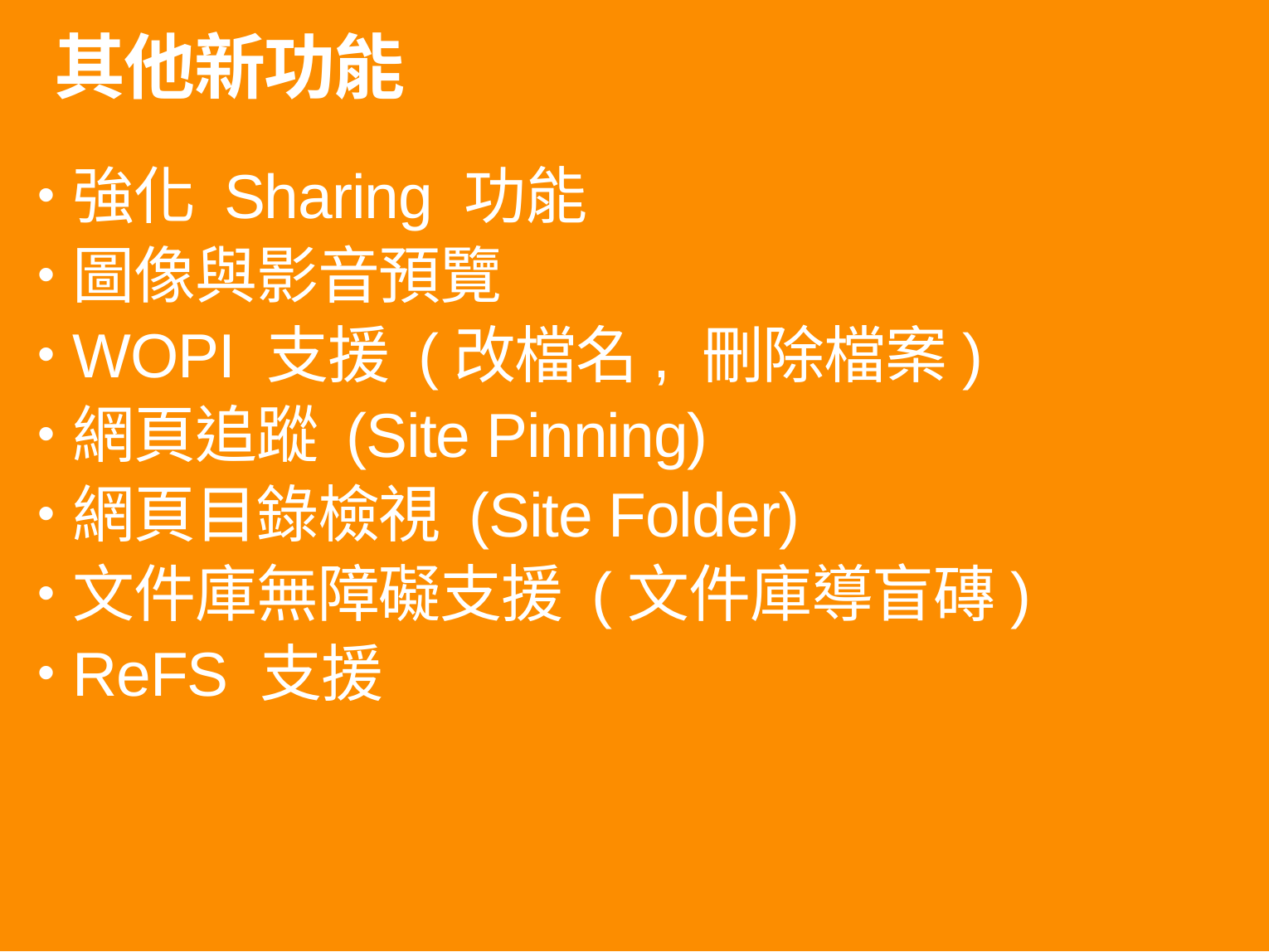

# 其他新功能
強化 Sharing 功能
圖像與影音預覽
WOPI 支援 (改檔名, 刪除檔案)
網頁追蹤 (Site Pinning)
網頁目錄檢視 (Site Folder)
文件庫無障礙支援 (文件庫導盲磚)
ReFS 支援